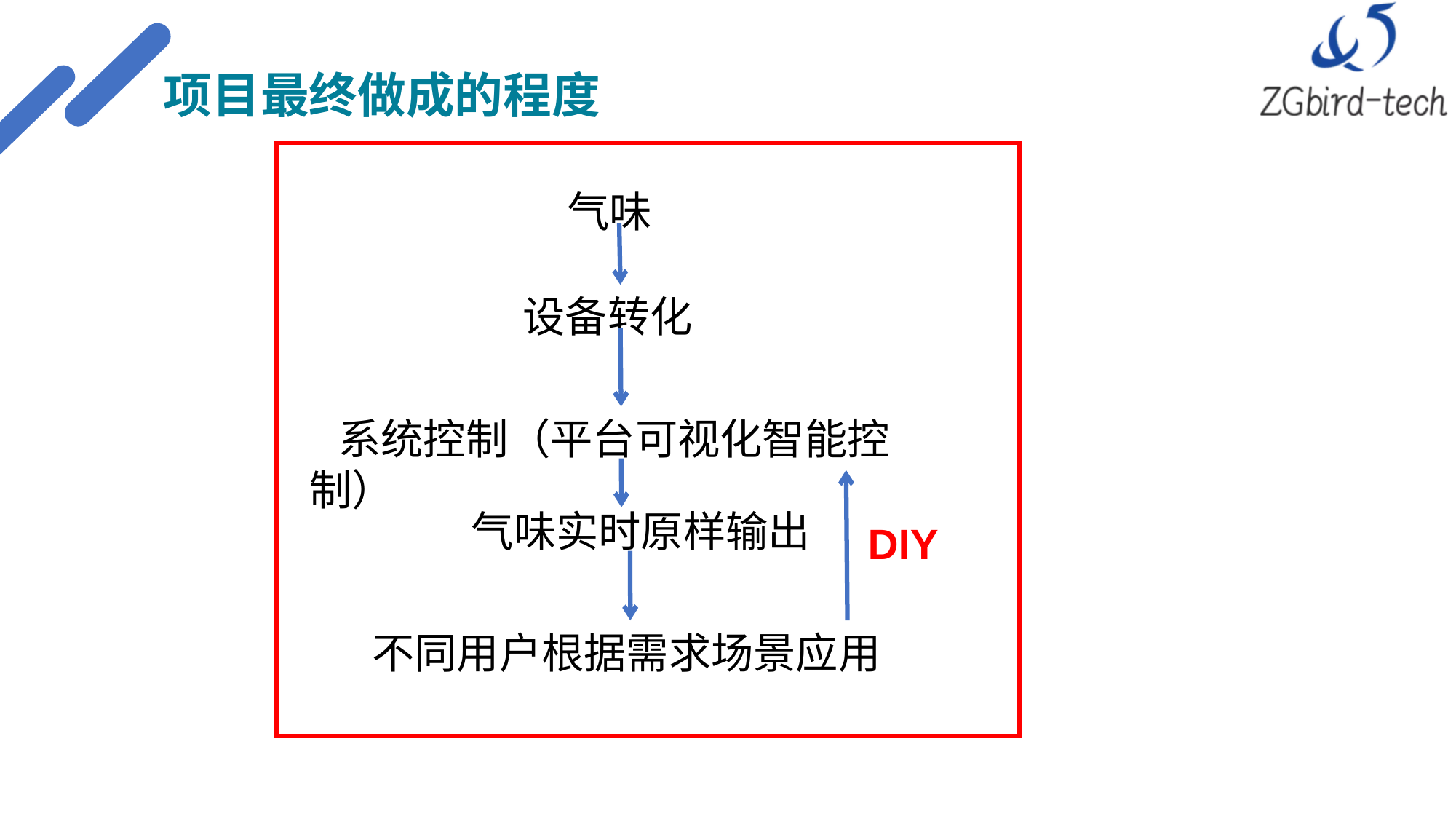

项目最终做成的程度

气味
设备转化
01
  系统控制（平台可视化智能控制）
气味实时原样输出

DIY
 不同用户根据需求场景应用